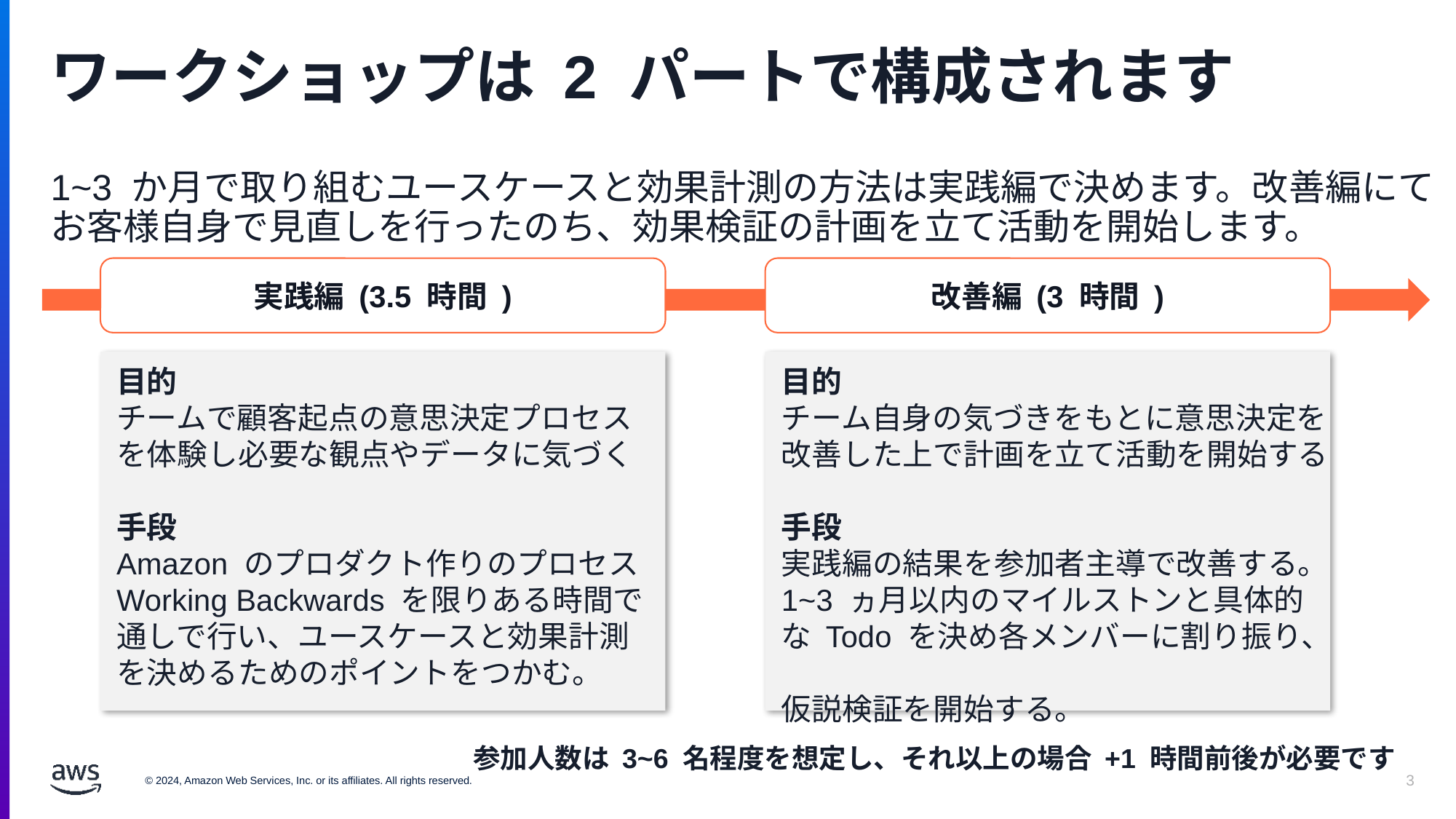

# ワークショップは 2 パートで構成されます
1~3 か月で取り組むユースケースと効果計測の方法は実践編で決めます。改善編にてお客様自身で見直しを行ったのち、効果検証の計画を立て活動を開始します。
実践編 (3.5 時間 )
改善編 (3 時間 )

目的
チームで顧客起点の意思決定プロセスを体験し必要な観点やデータに気づく

手段
Amazon のプロダクト作りのプロセス Working Backwards を限りある時間で通しで行い、ユースケースと効果計測を決めるためのポイントをつかむ。
目的
チーム自身の気づきをもとに意思決定を改善した上で計画を立て活動を開始する

手段
実践編の結果を参加者主導で改善する。 1~3 ヵ月以内のマイルストンと具体的な Todo を決め各メンバーに割り振り、
仮説検証を開始する。
参加人数は 3~6 名程度を想定し、それ以上の場合 +1 時間前後が必要です
3